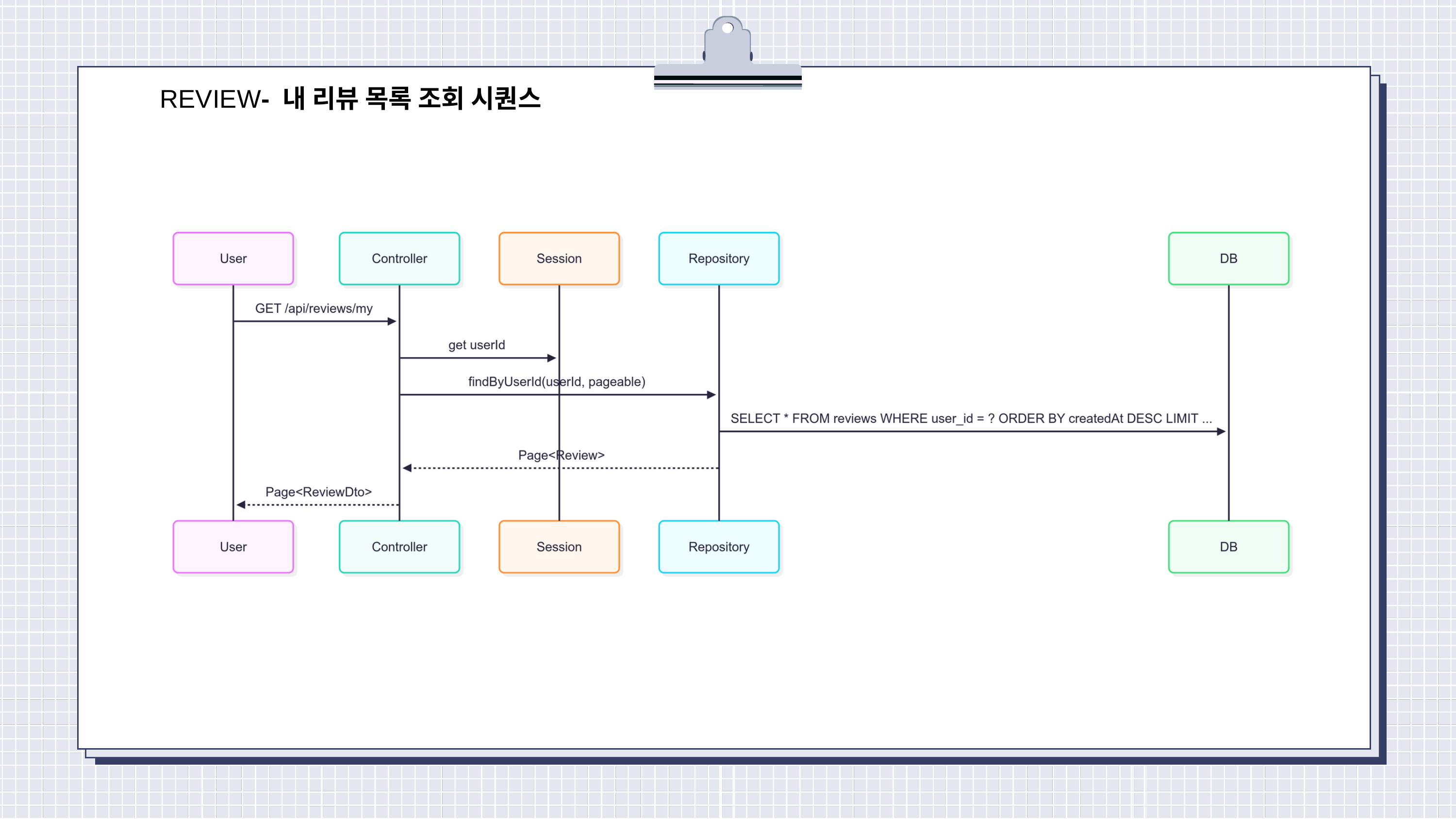

REVIEW- 내 리뷰 목록 조회 시퀀스

진행 상황 요약